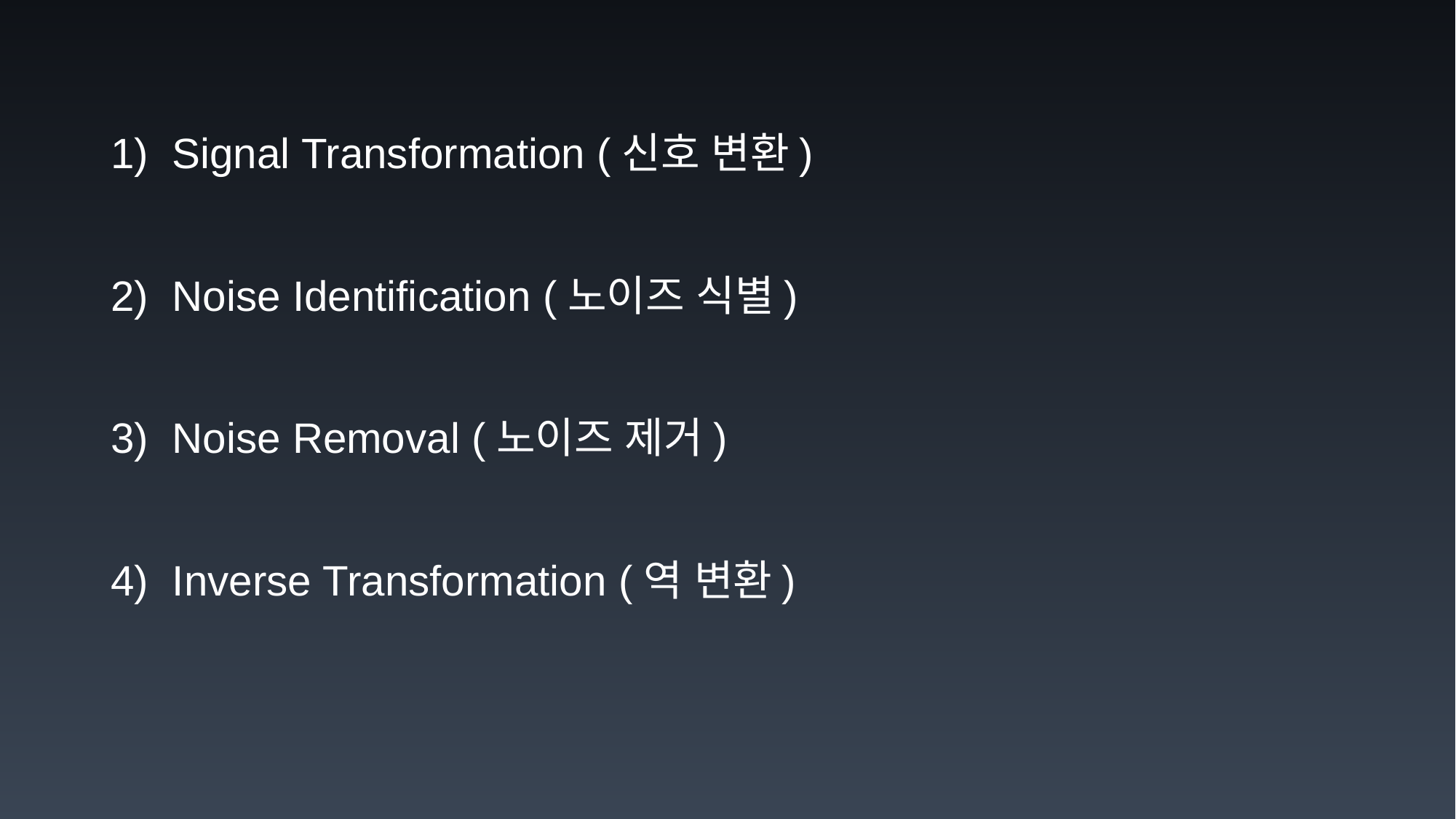

Signal Transformation (신호 변환)

Noise Identification (노이즈 식별)

Noise Removal (노이즈 제거)

Inverse Transformation (역 변환)